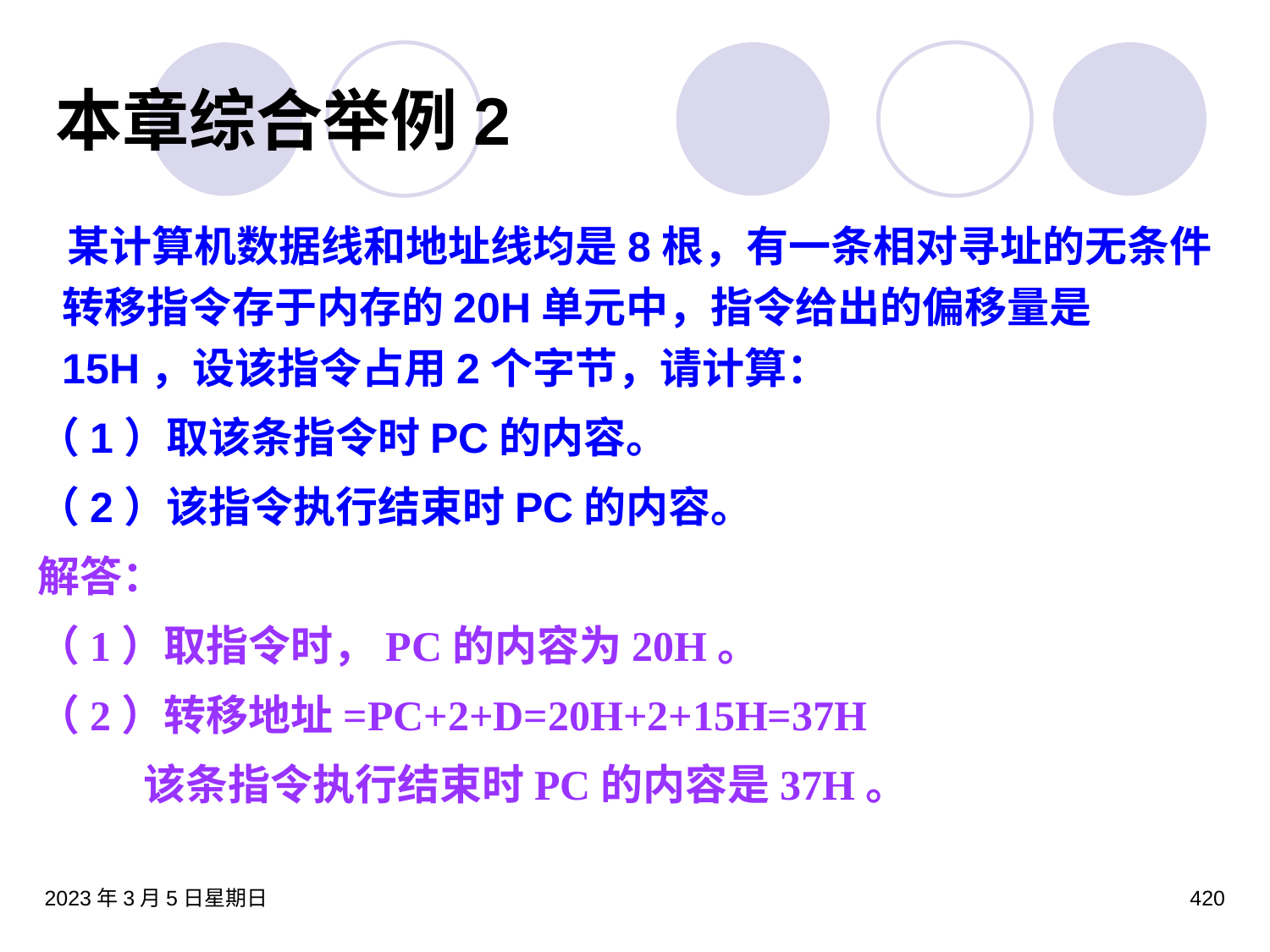

本章综合举例2
  某计算机数据线和地址线均是8根，有一条相对寻址的无条件转移指令存于内存的20H单元中，指令给出的偏移量是15H，设该指令占用2个字节，请计算：
（1）取该条指令时PC的内容。
（2）该指令执行结束时PC的内容。
解答：
（1）取指令时，PC的内容为20H。
（2）转移地址=PC+2+D=20H+2+15H=37H
          该条指令执行结束时PC的内容是37H。
2023年3月5日星期日
420